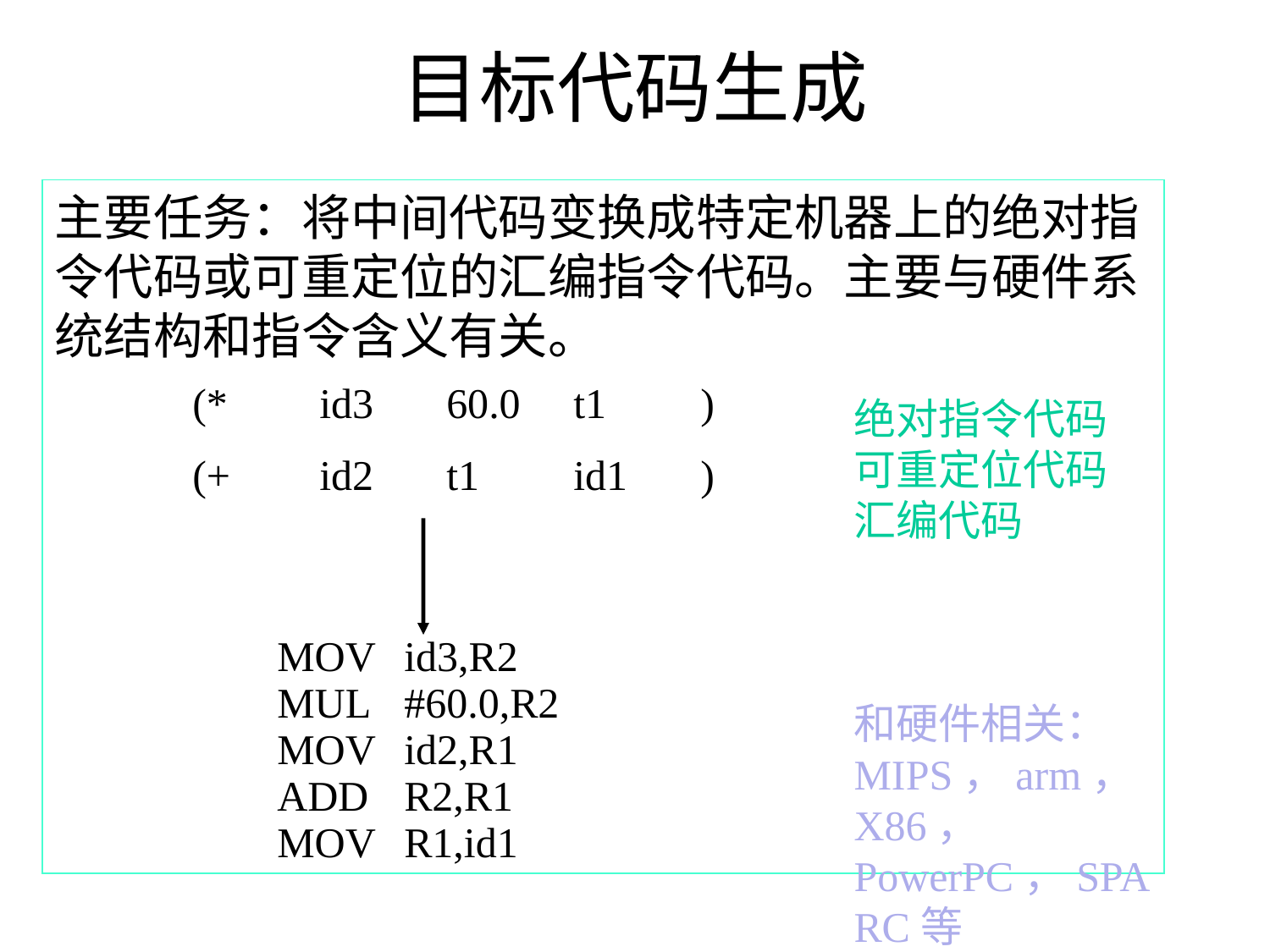

# 目标代码生成
主要任务：将中间代码变换成特定机器上的绝对指令代码或可重定位的汇编指令代码。主要与硬件系统结构和指令含义有关。

(*	id3	60.0	t1	)
(+	id2	t1	id1	)
绝对指令代码
可重定位代码
汇编代码

和硬件相关：MIPS，arm，X86， PowerPC，SPARC等

MOV	id3,R2
MUL	#60.0,R2
MOV	id2,R1
ADD	R2,R1
MOV	R1,id1